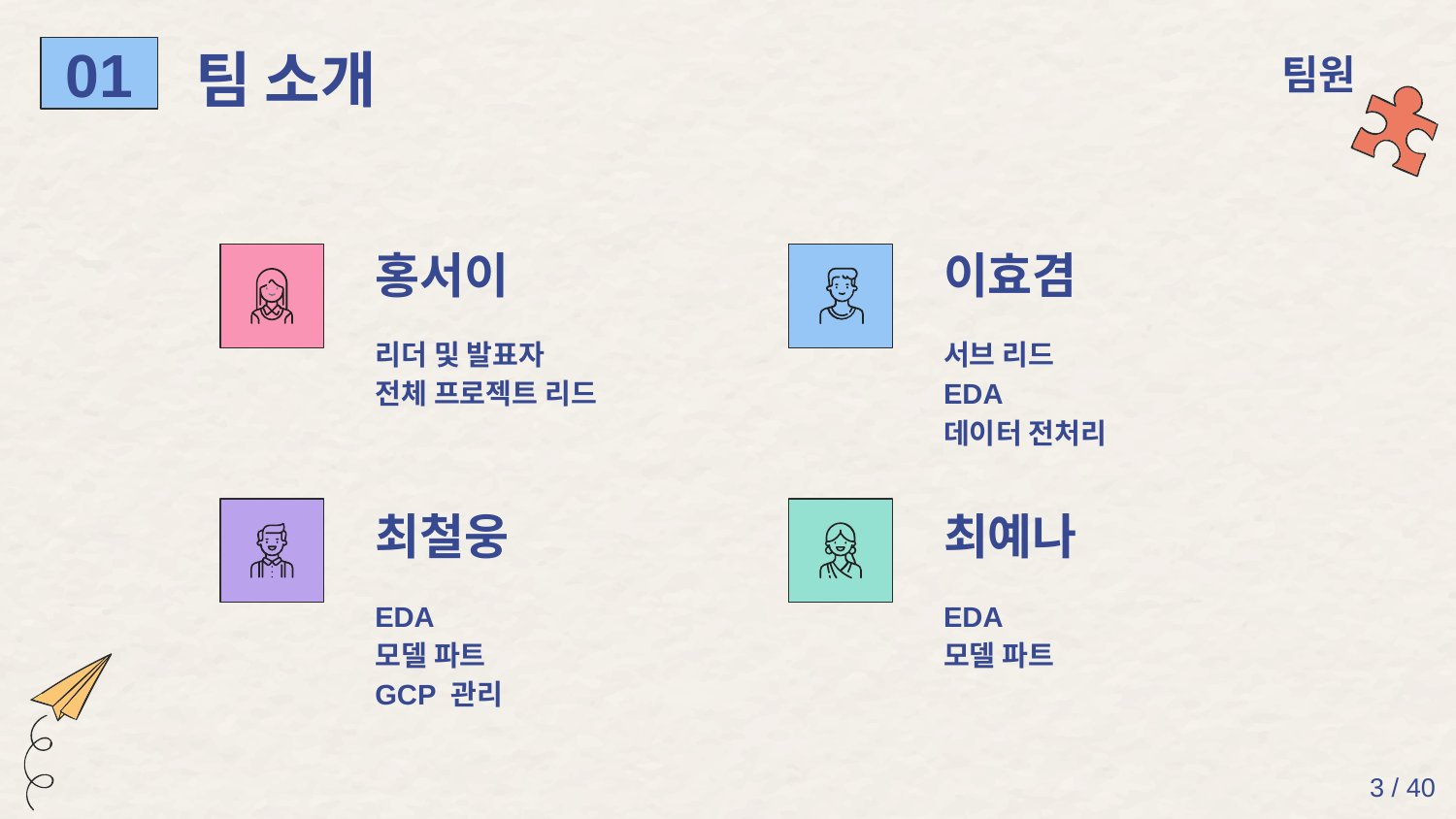

# 팀 소개
팀원
01
홍서이
이효겸

리더 및 발표자
전체 프로젝트 리드

서브 리드
EDA
데이터 전처리

최철웅

최예나

EDA
모델 파트
GCP 관리
EDA
모델 파트

3 / 40